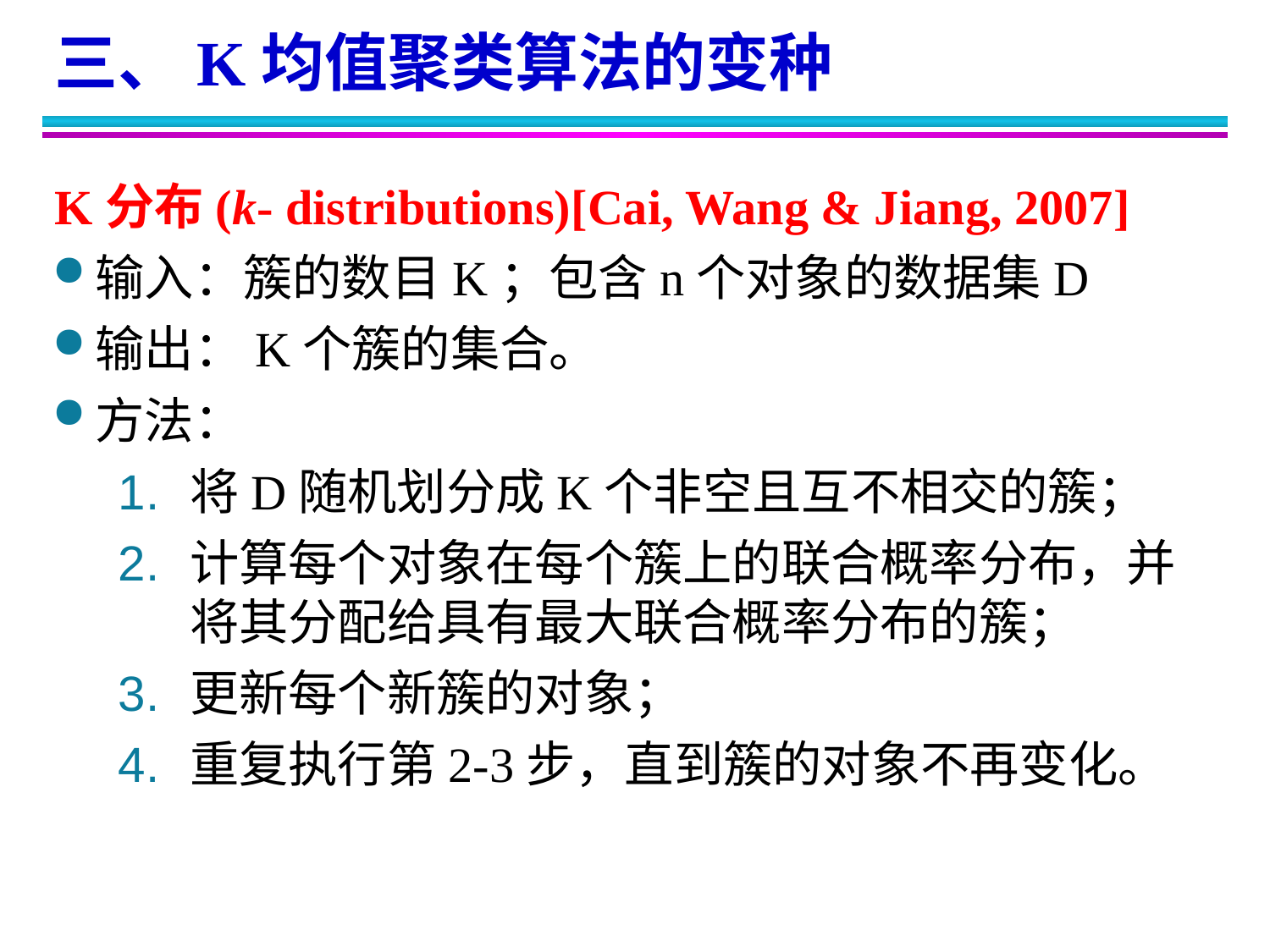

三、K均值聚类算法的变种
K分布(k- distributions)[Cai, Wang & Jiang, 2007]
输入：簇的数目K；包含n个对象的数据集D
输出：K个簇的集合。
方法：
将D随机划分成K个非空且互不相交的簇；
计算每个对象在每个簇上的联合概率分布，并将其分配给具有最大联合概率分布的簇；
更新每个新簇的对象；
重复执行第2-3步，直到簇的对象不再变化。